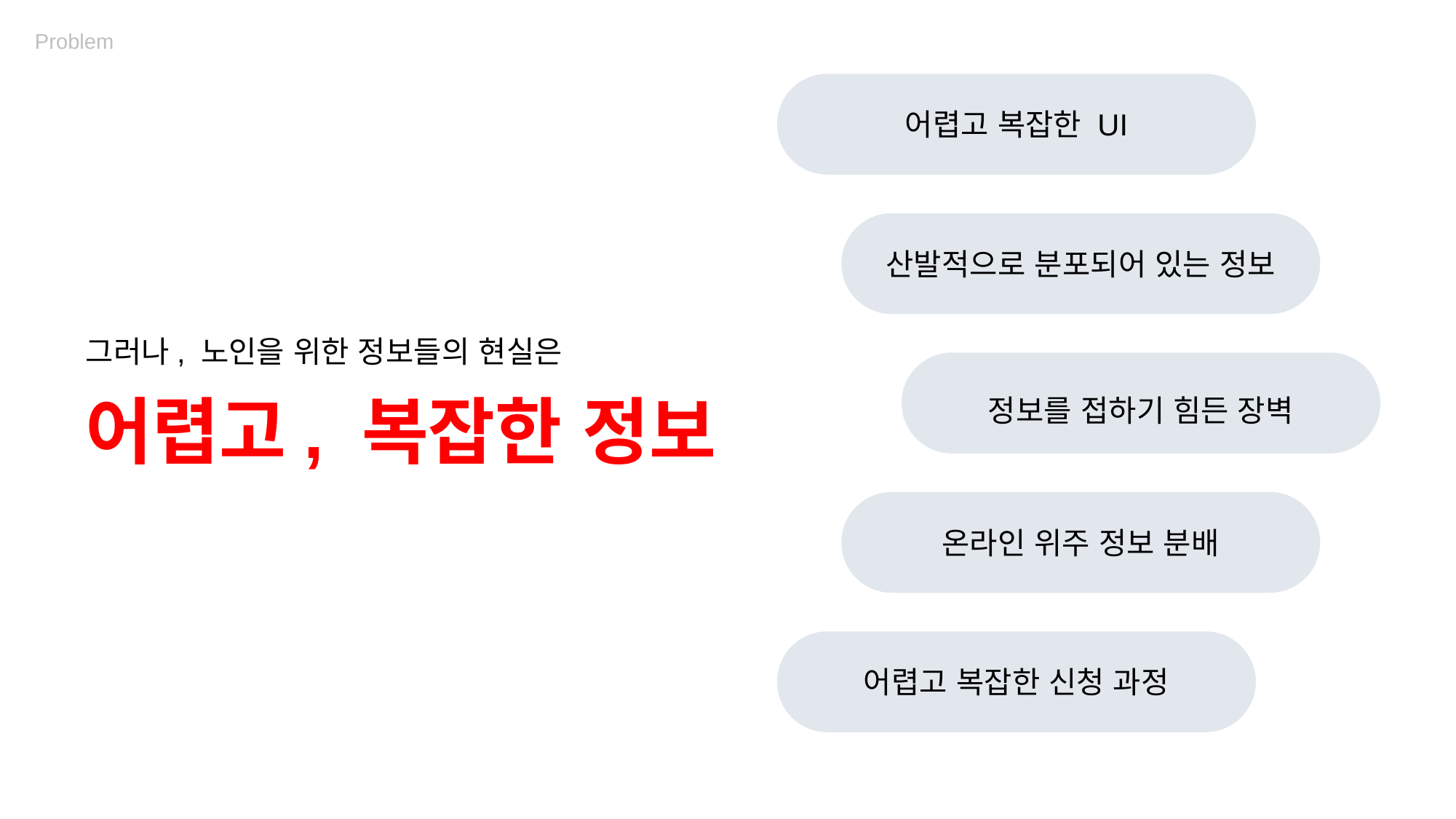

Problem

어렵고 복잡한 UI
산발적으로 분포되어 있는 정보
그러나, 노인을 위한 정보들의 현실은
어렵고, 복잡한 정보
정보를 접하기 힘든 장벽
온라인 위주 정보 분배
어렵고 복잡한 신청 과정